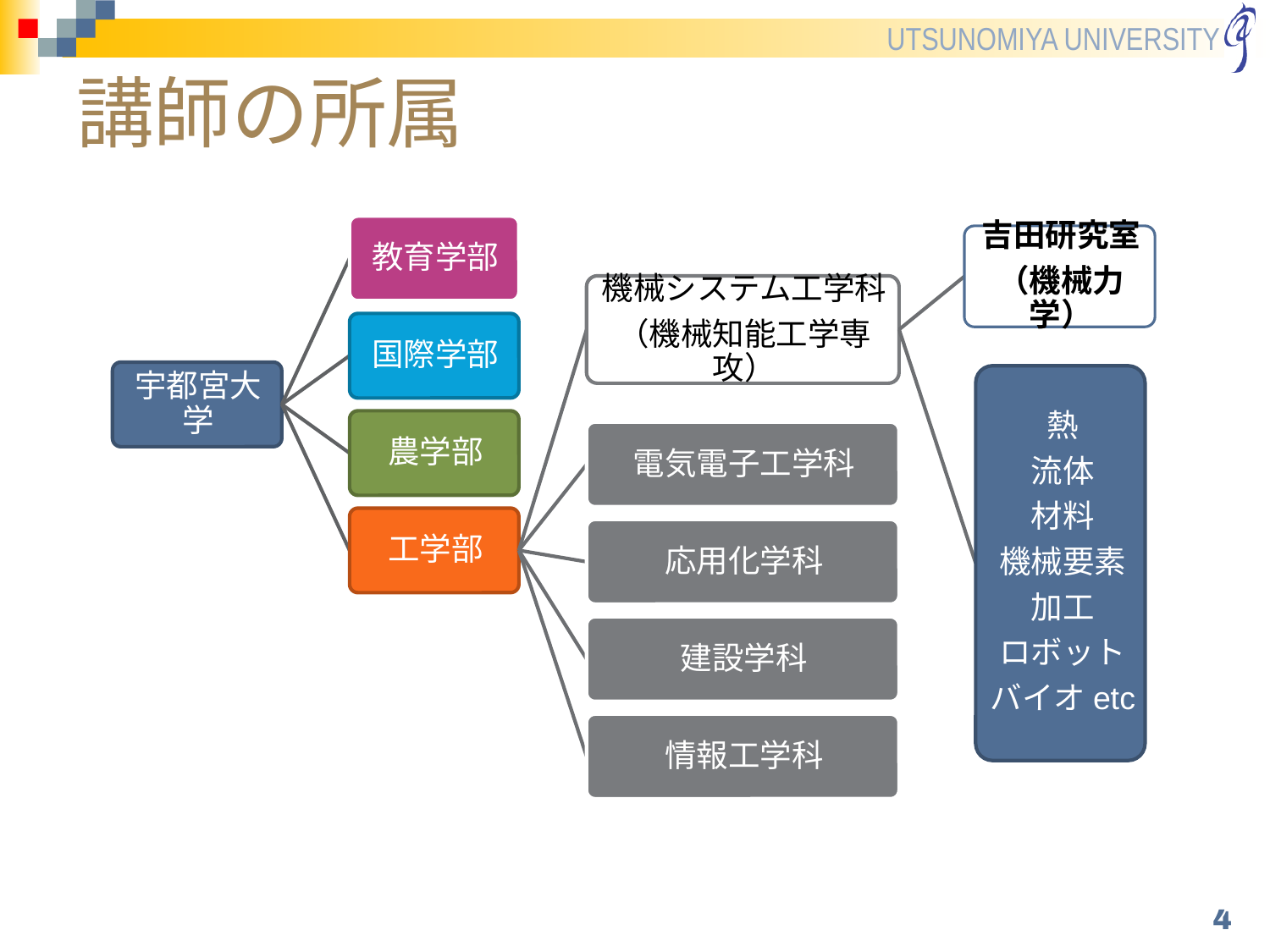

# 講師の所属
宇都宮大学

教育学部

国際学部

農学部

工学部

機械システム工学科
（機械知能工学専攻）

吉田研究室
（機械力学）

熱
流体
材料
機械要素
加工
ロボット
バイオetc

電気電子工学科

応用化学科

建設学科

情報工学科

4